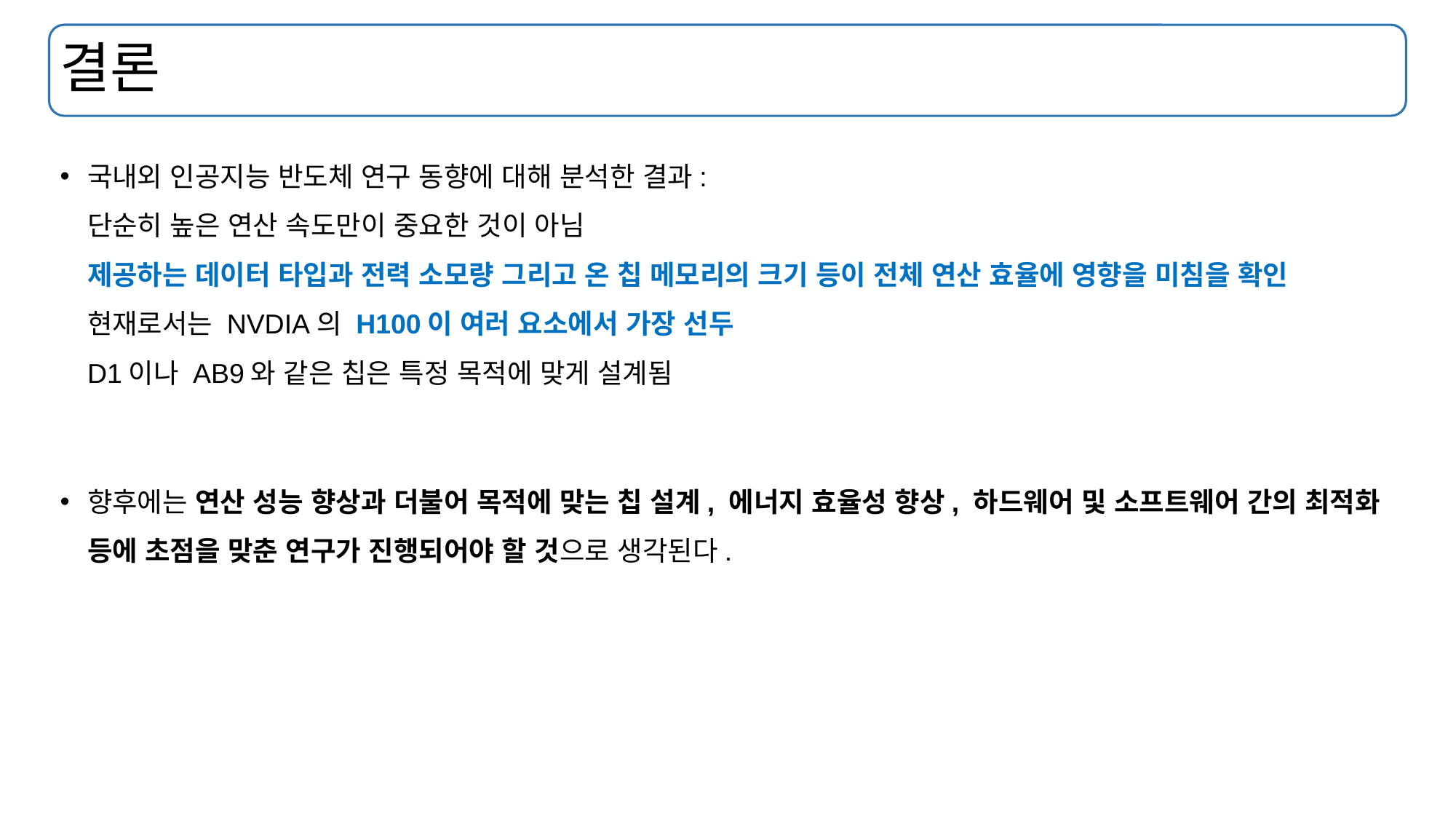

# 결론
국내외 인공지능 반도체 연구 동향에 대해 분석한 결과:
단순히 높은 연산 속도만이 중요한 것이 아님
제공하는 데이터 타입과 전력 소모량 그리고 온 칩 메모리의 크기 등이 전체 연산 효율에 영향을 미침을 확인
현재로서는 NVDIA의 H100이 여러 요소에서 가장 선두
D1이나 AB9와 같은 칩은 특정 목적에 맞게 설계됨

향후에는 연산 성능 향상과 더불어 목적에 맞는 칩 설계, 에너지 효율성 향상, 하드웨어 및 소프트웨어 간의 최적화 등에 초점을 맞춘 연구가 진행되어야 할 것으로 생각된다.